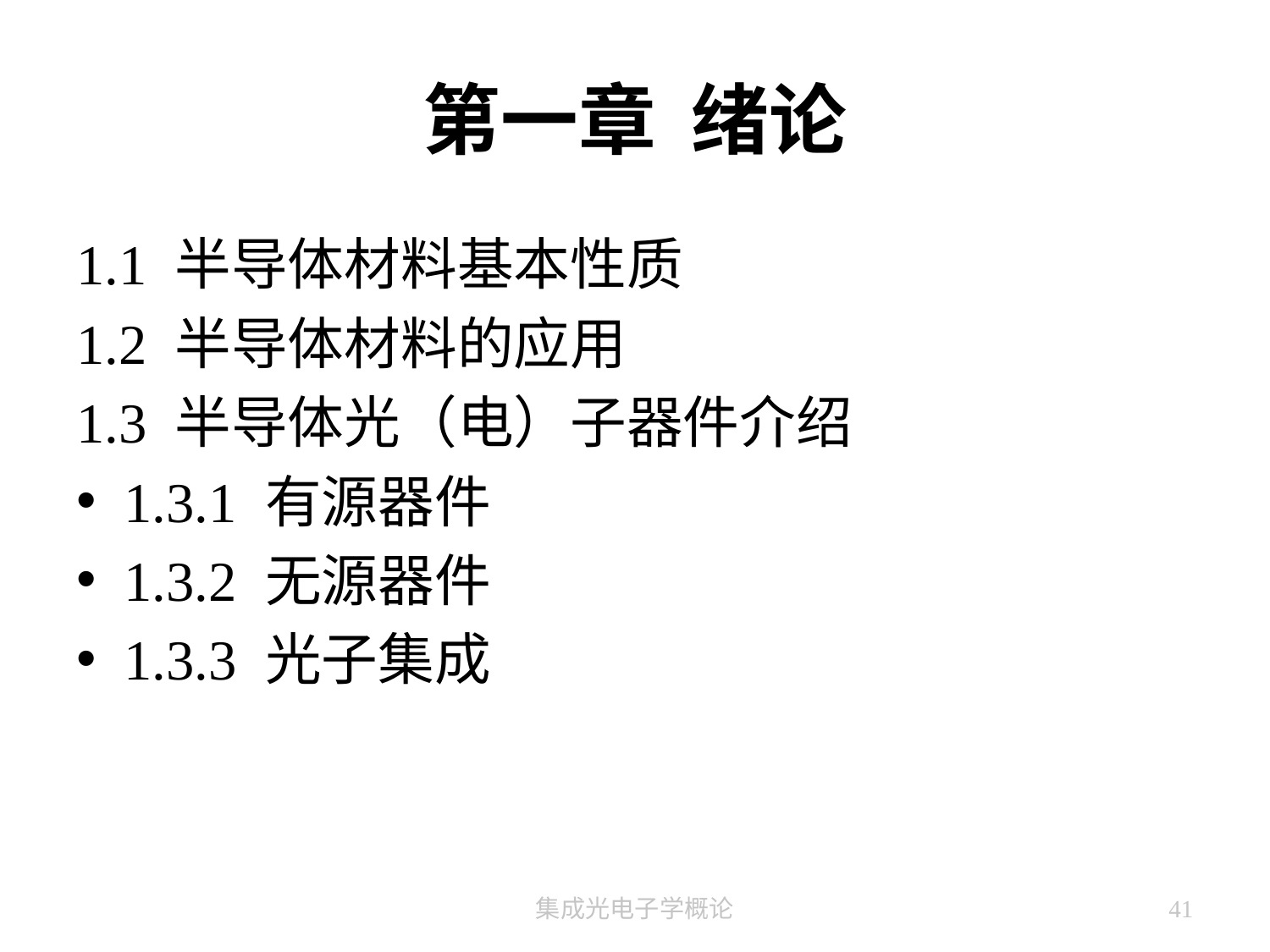

# 第一章  绪论
1.1 半导体材料基本性质
1.2 半导体材料的应用
1.3 半导体光（电）子器件介绍
1.3.1 有源器件
1.3.2 无源器件
1.3.3 光子集成
集成光电子学概论
41